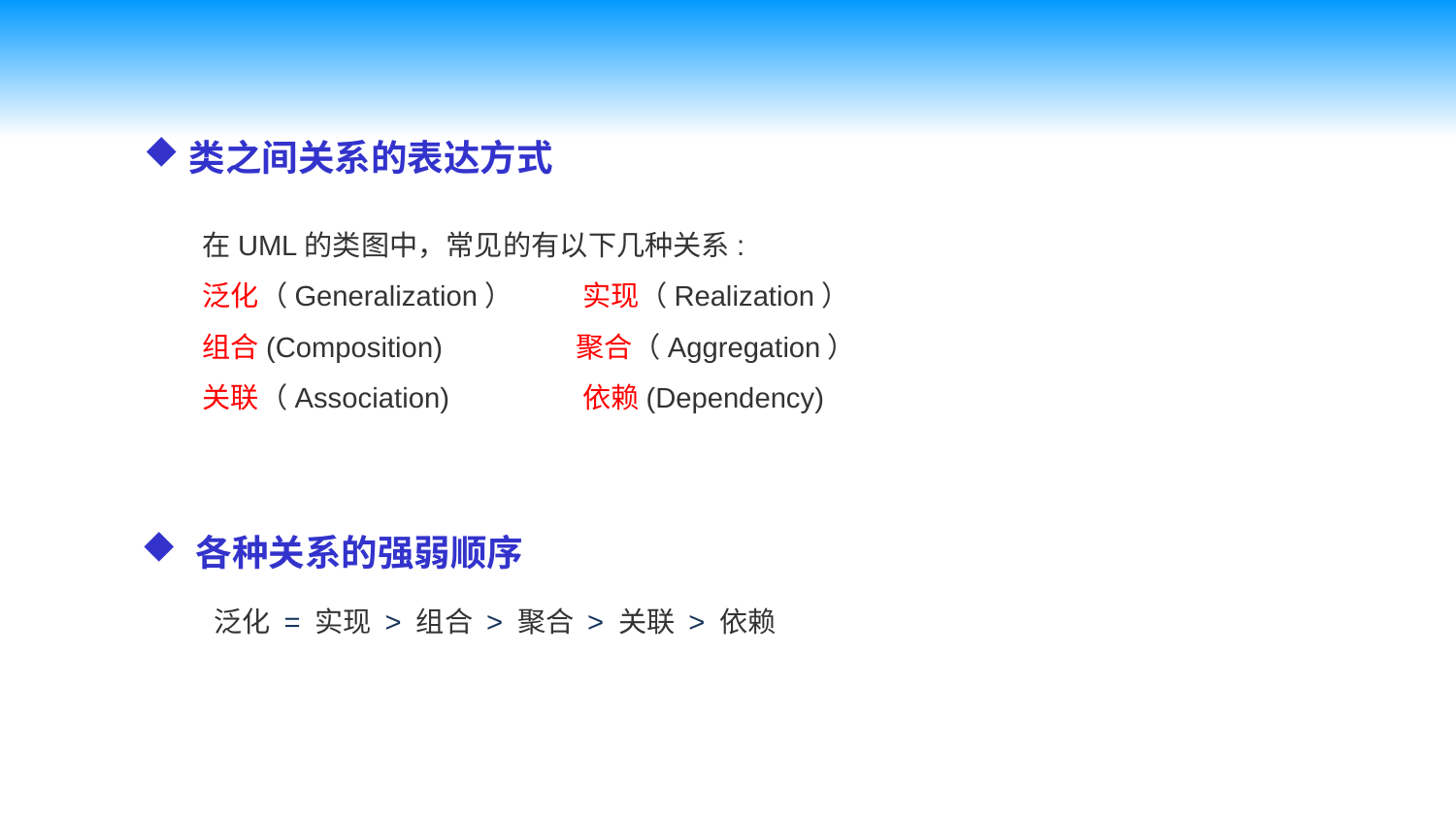

类之间关系的表达方式
　在UML的类图中，常见的有以下几种关系:
　泛化（Generalization）　  　实现（Realization）
　组合(Composition)　 　　 　聚合（Aggregation）
　关联（Association)　 　　 　依赖(Dependency)
各种关系的强弱顺序
　　泛化 = 实现 > 组合 > 聚合 > 关联 > 依赖